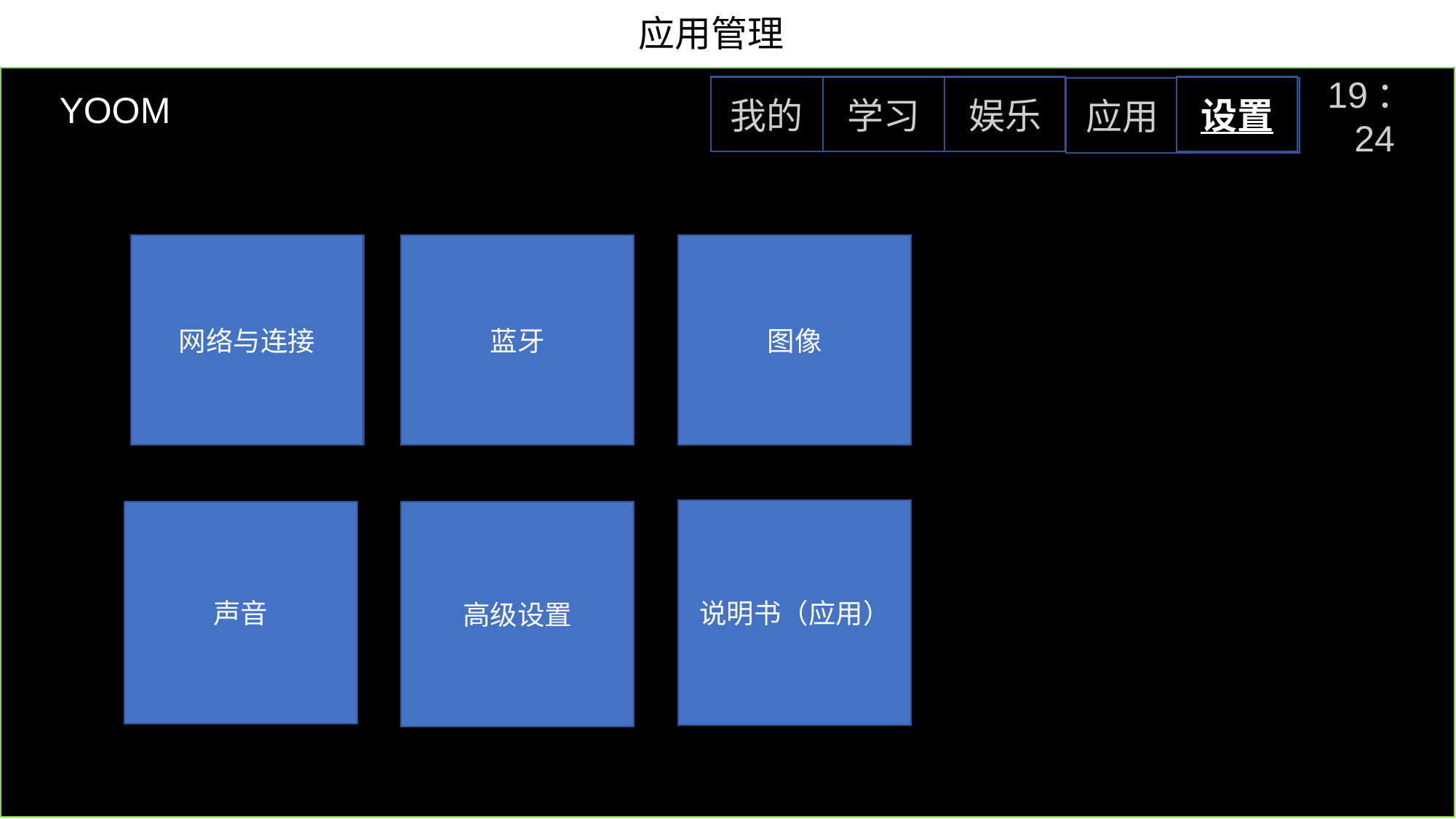

# 应用管理

YOOM
设置
我的
学习
娱乐
应用
设置
19：24
网络与连接
蓝牙
图像
说明书（应用）
声音
高级设置